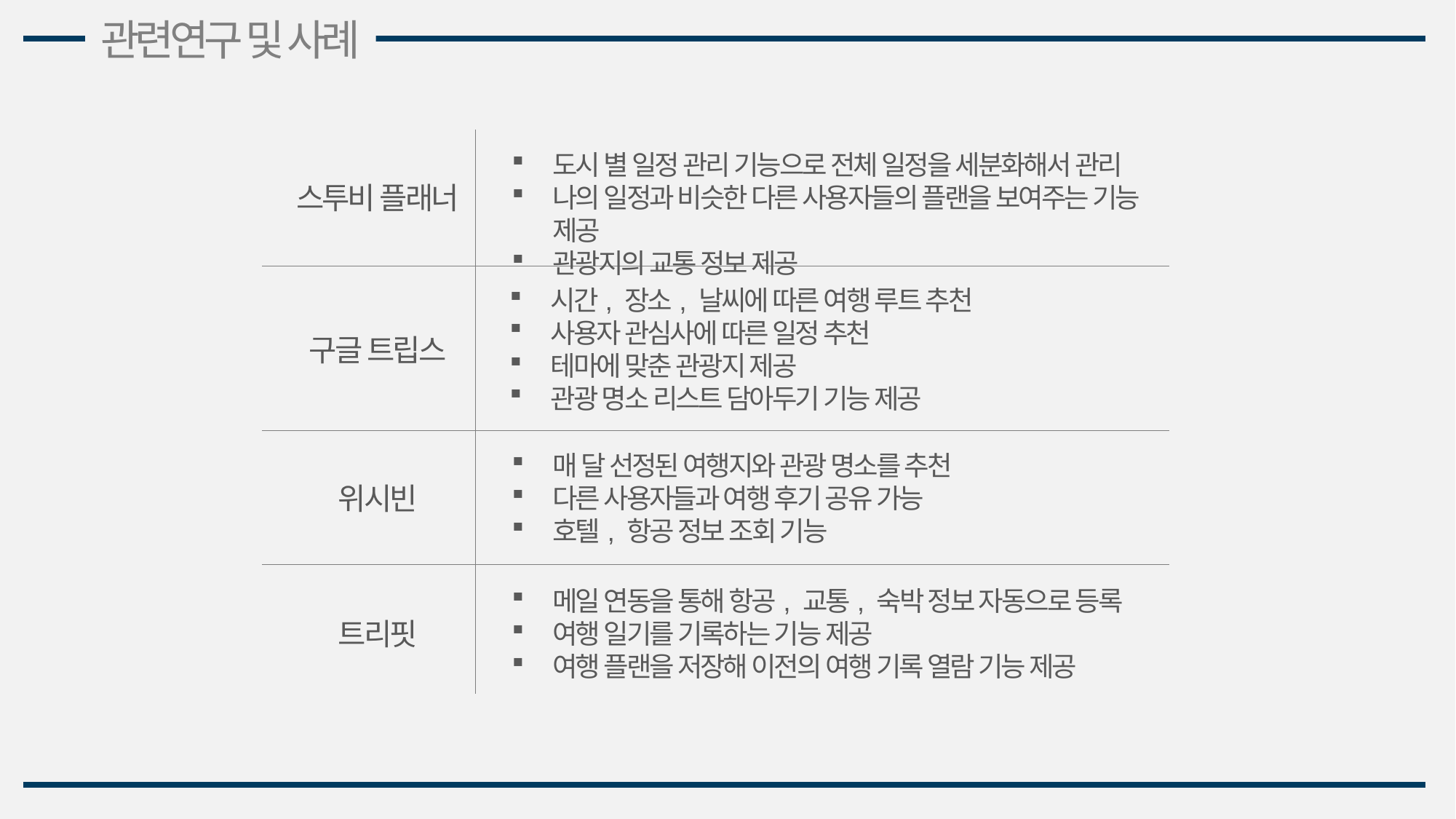

관련연구 및 사례
도시 별 일정 관리 기능으로 전체 일정을 세분화해서 관리
나의 일정과 비슷한 다른 사용자들의 플랜을 보여주는 기능 제공
관광지의 교통 정보 제공
스투비 플래너
시간, 장소, 날씨에 따른 여행 루트 추천
사용자 관심사에 따른 일정 추천
테마에 맞춘 관광지 제공
관광 명소 리스트 담아두기 기능 제공
구글 트립스
매 달 선정된 여행지와 관광 명소를 추천
다른 사용자들과 여행 후기 공유 가능
호텔, 항공 정보 조회 기능
위시빈
메일 연동을 통해 항공, 교통, 숙박 정보 자동으로 등록
여행 일기를 기록하는 기능 제공
여행 플랜을 저장해 이전의 여행 기록 열람 기능 제공
트리핏